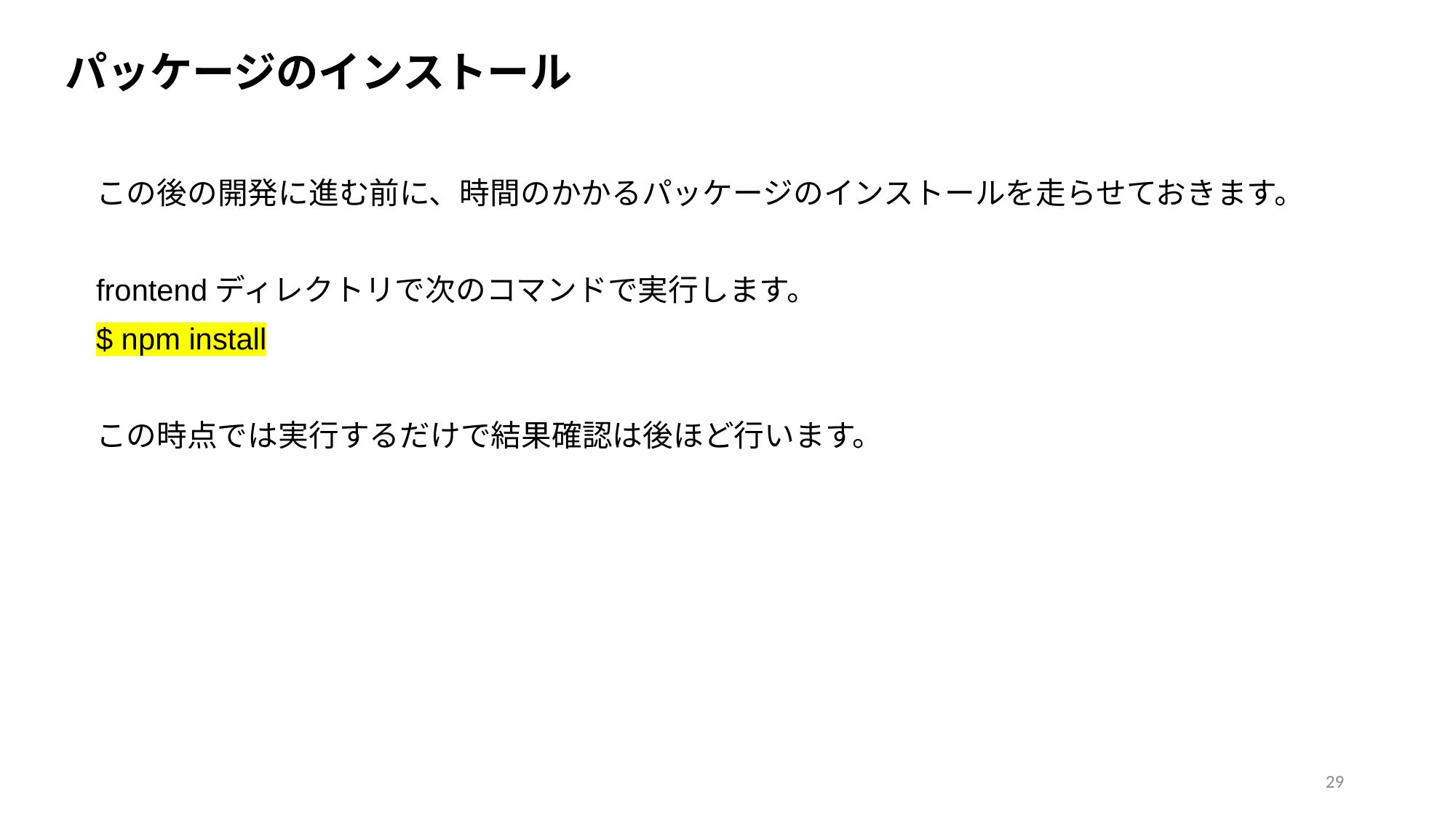

パッケージのインストール
この後の開発に進む前に、時間のかかるパッケージのインストールを走らせておきます。

frontendディレクトリで次のコマンドで実行します。
$ npm install

この時点では実行するだけで結果確認は後ほど行います。
29